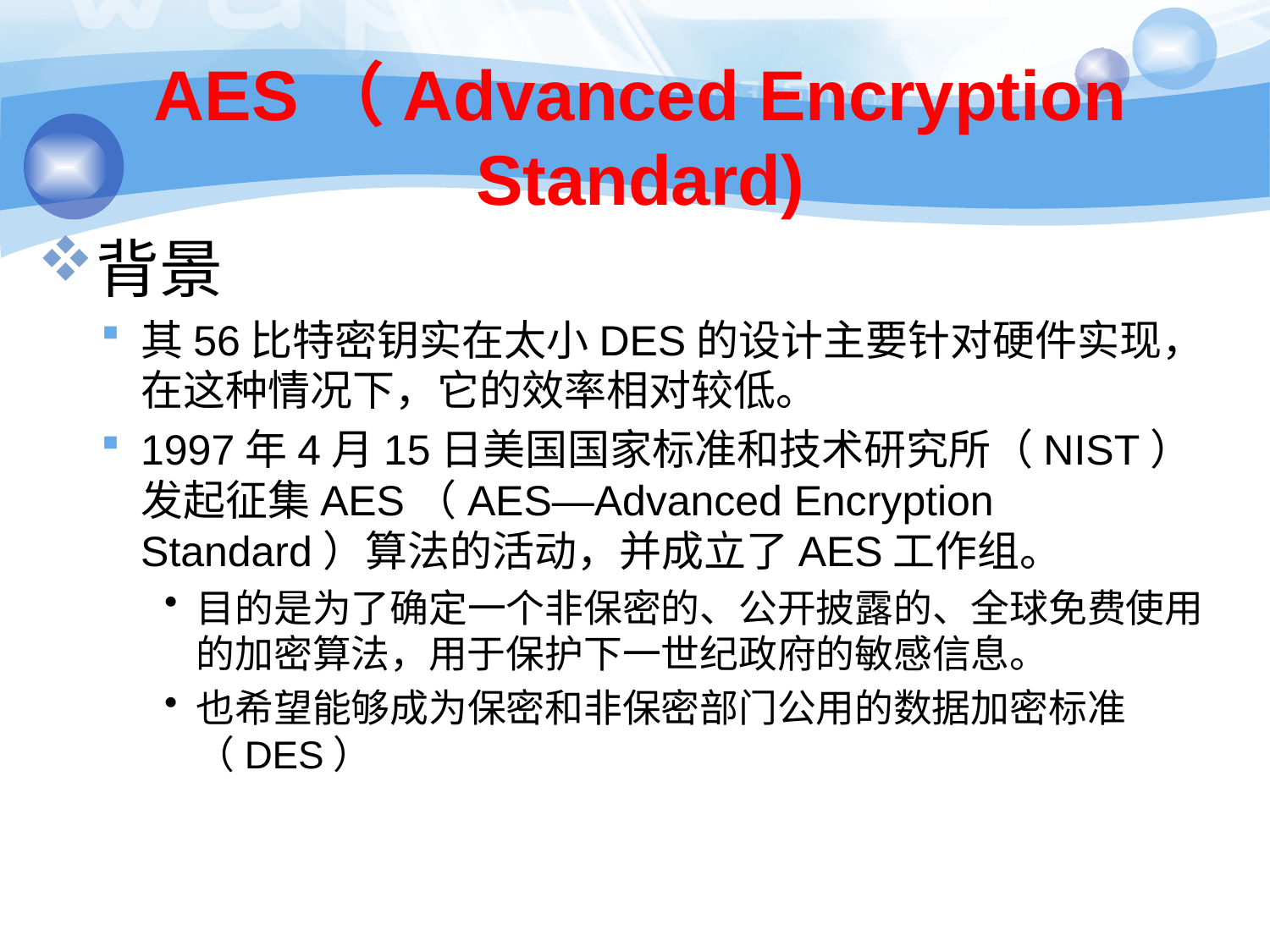

# AES（Advanced Encryption Standard)
背景
其56比特密钥实在太小DES的设计主要针对硬件实现，在这种情况下，它的效率相对较低。
1997年4月15日美国国家标准和技术研究所（NIST）发起征集AES（AES—Advanced Encryption Standard）算法的活动，并成立了AES工作组。
目的是为了确定一个非保密的、公开披露的、全球免费使用的加密算法，用于保护下一世纪政府的敏感信息。
也希望能够成为保密和非保密部门公用的数据加密标准（DES）